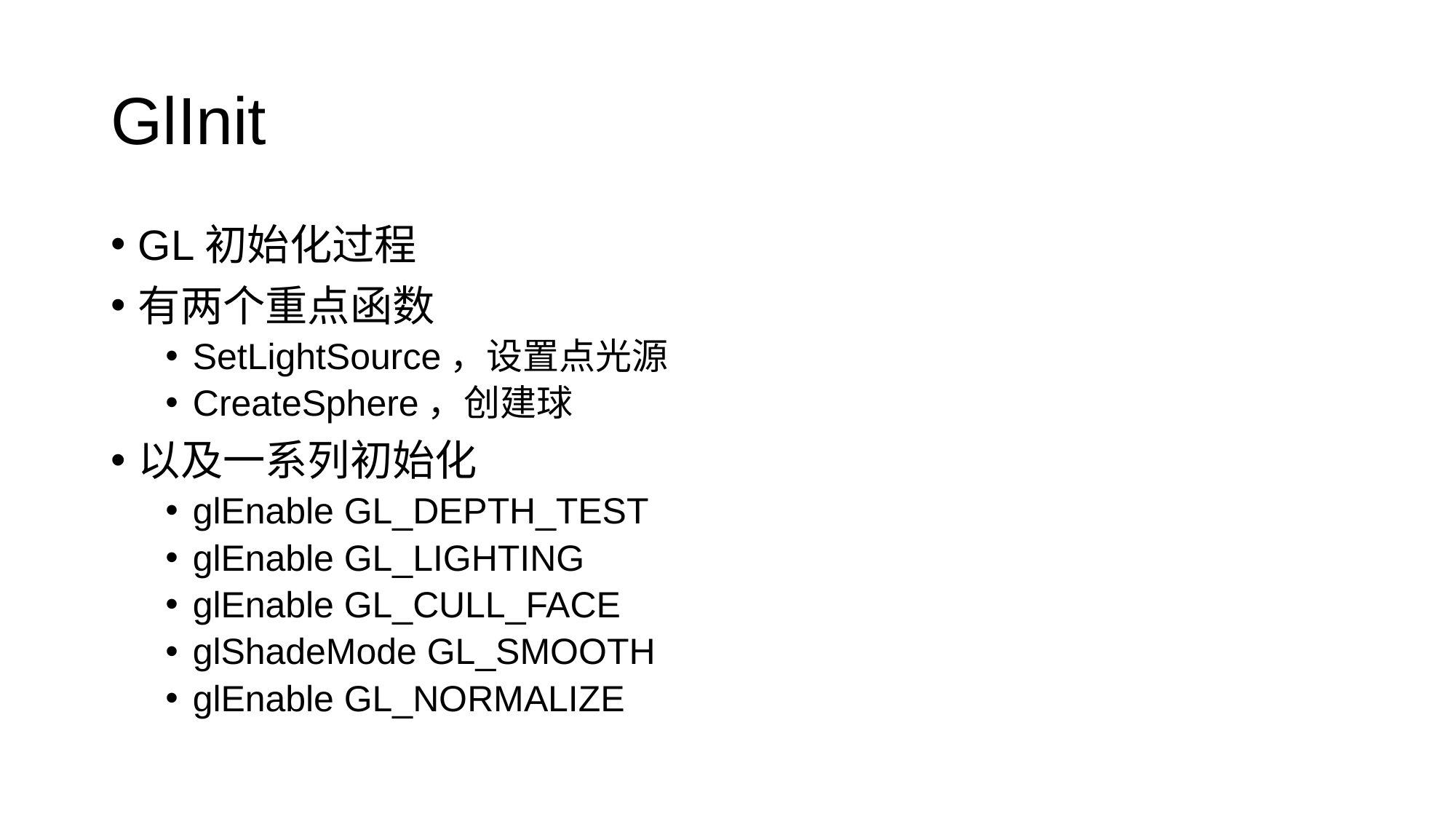

# GlInit
GL初始化过程
有两个重点函数
SetLightSource，设置点光源
CreateSphere，创建球
以及一系列初始化
glEnable GL_DEPTH_TEST
glEnable GL_LIGHTING
glEnable GL_CULL_FACE
glShadeMode GL_SMOOTH
glEnable GL_NORMALIZE